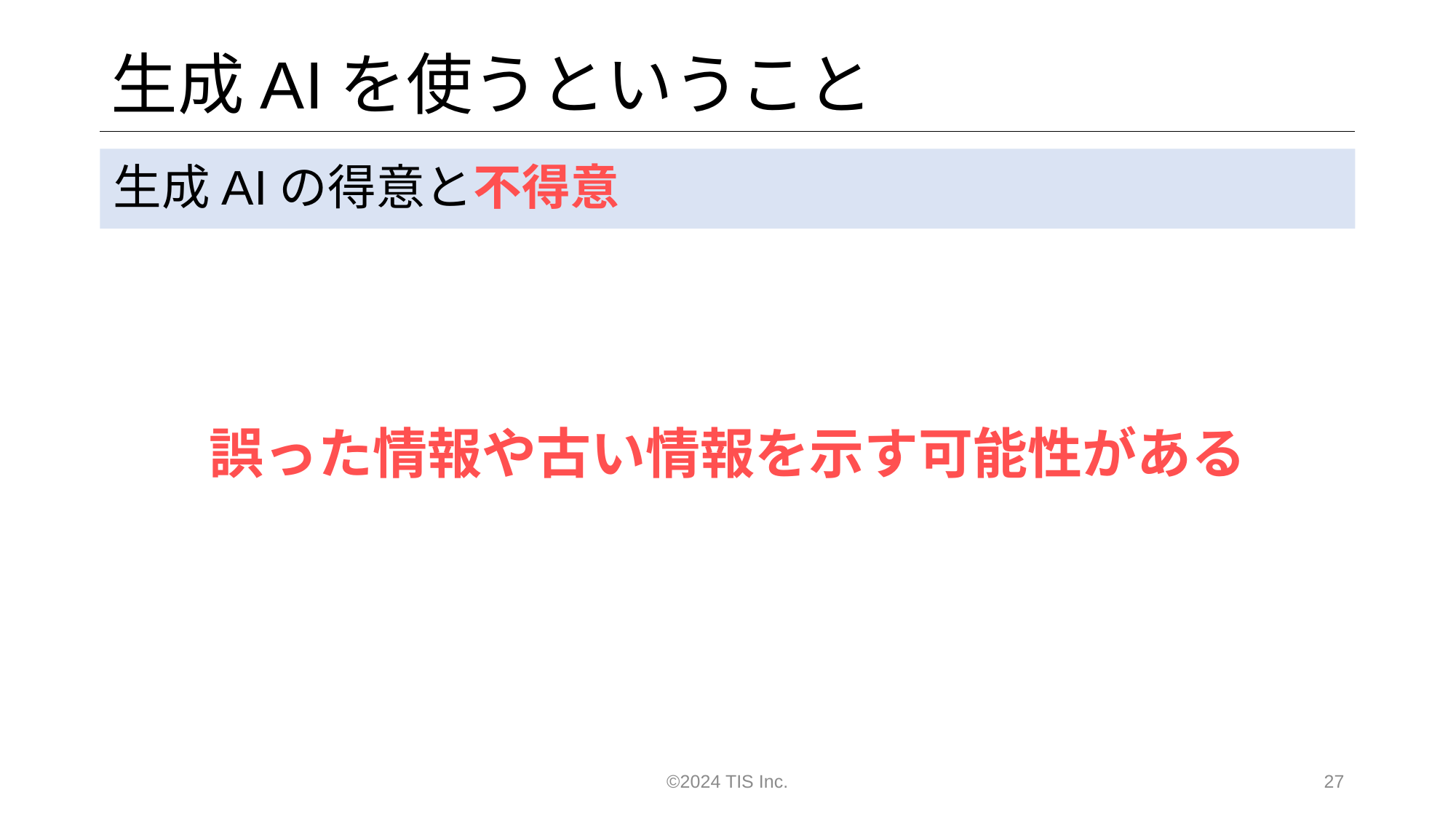

# 生成AIを使うということ
生成AIの得意と不得意
誤った情報や古い情報を示す可能性がある
©2024 TIS Inc.
27